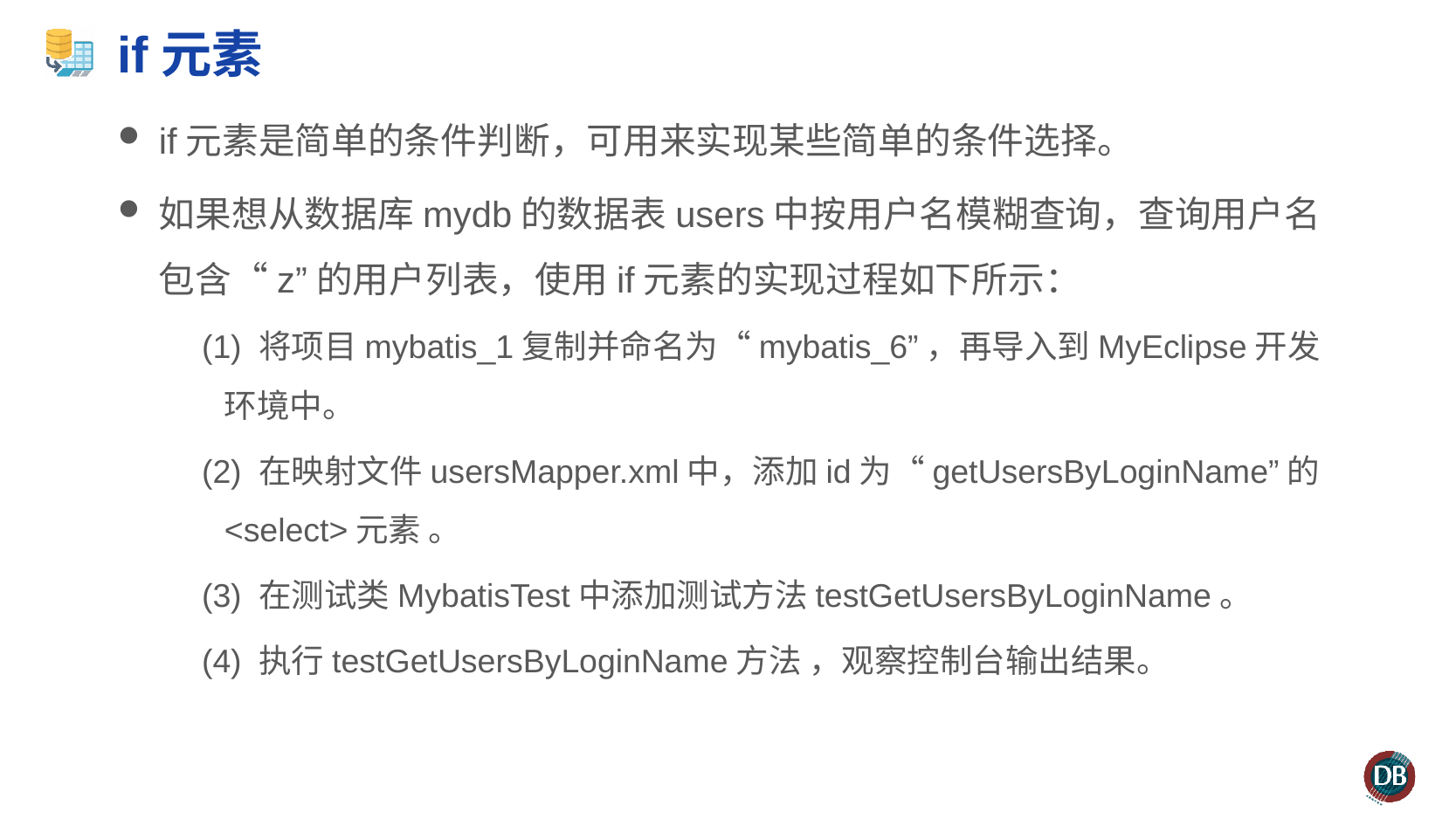

# if元素
if元素是简单的条件判断，可用来实现某些简单的条件选择。
如果想从数据库mydb的数据表users中按用户名模糊查询，查询用户名包含“z”的用户列表，使用if元素的实现过程如下所示：
  (1) 将项目mybatis_1复制并命名为“mybatis_6”，再导入到MyEclipse开发环境中。
  (2) 在映射文件usersMapper.xml中，添加id为“getUsersByLoginName”的<select>元素 。
  (3) 在测试类MybatisTest中添加测试方法testGetUsersByLoginName。
  (4) 执行testGetUsersByLoginName方法 ，观察控制台输出结果。